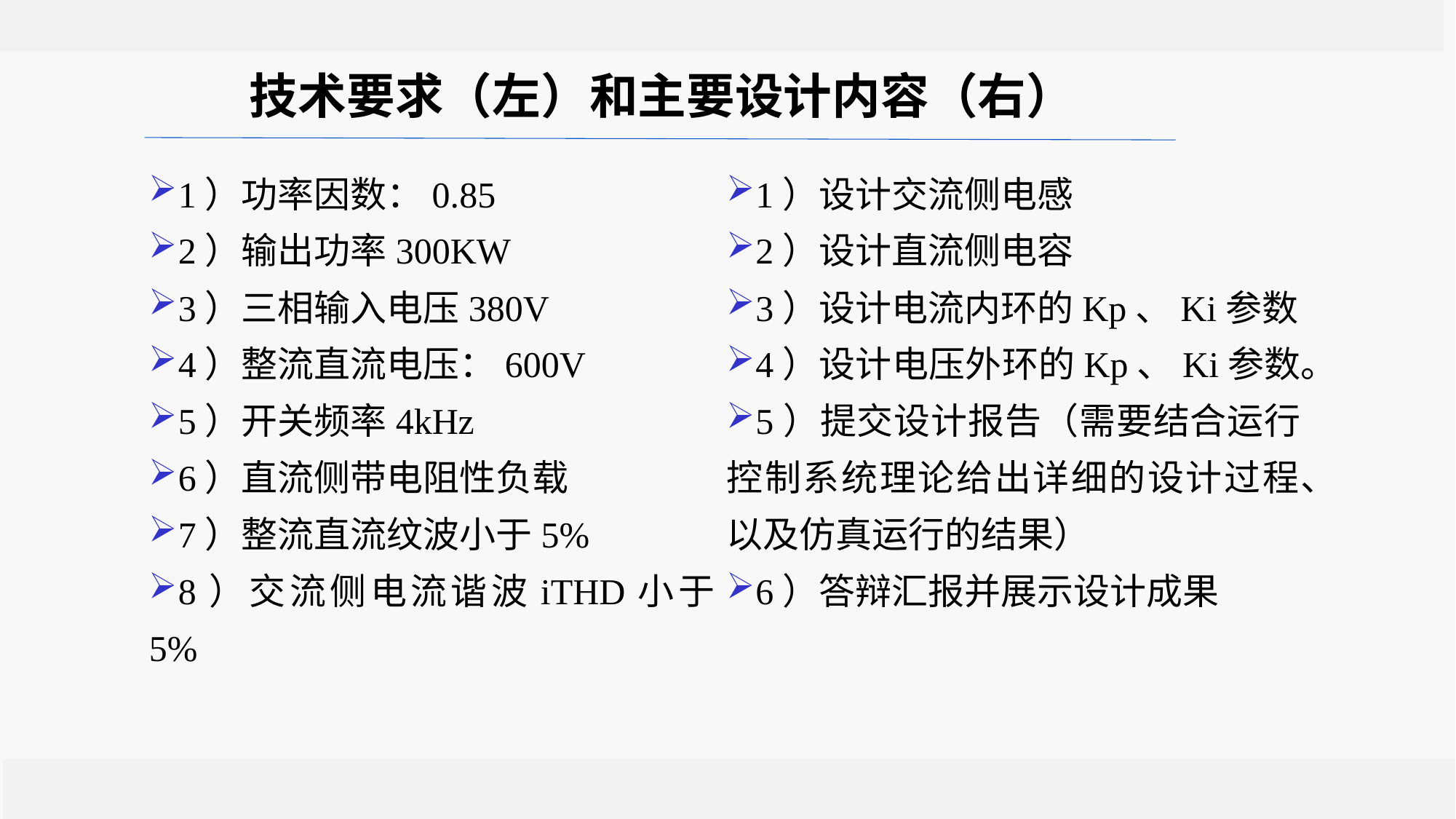

技术要求（左）和主要设计内容（右）
1）功率因数：0.85
2）输出功率300KW
3）三相输入电压380V
4）整流直流电压：600V
5）开关频率4kHz
6）直流侧带电阻性负载
7）整流直流纹波小于5%
8）交流侧电流谐波iTHD小于5%
1）设计交流侧电感
2）设计直流侧电容
3）设计电流内环的Kp、Ki参数
4）设计电压外环的Kp、Ki参数。
5）提交设计报告（需要结合运行控制系统理论给出详细的设计过程、以及仿真运行的结果）
6）答辩汇报并展示设计成果